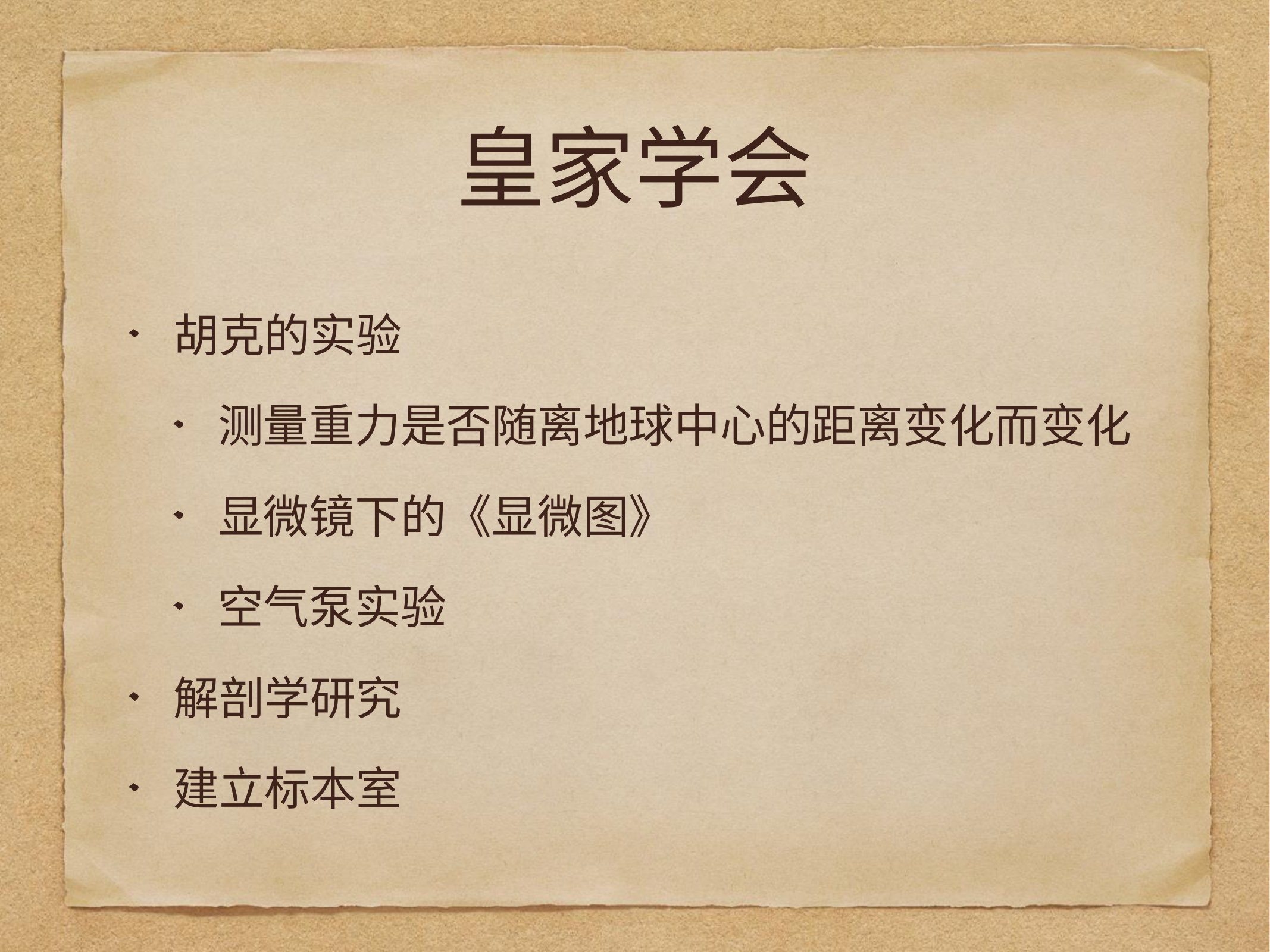

# 皇家学会
胡克的实验
测量重力是否随离地球中心的距离变化而变化
显微镜下的《显微图》
空气泵实验
解剖学研究
建立标本室